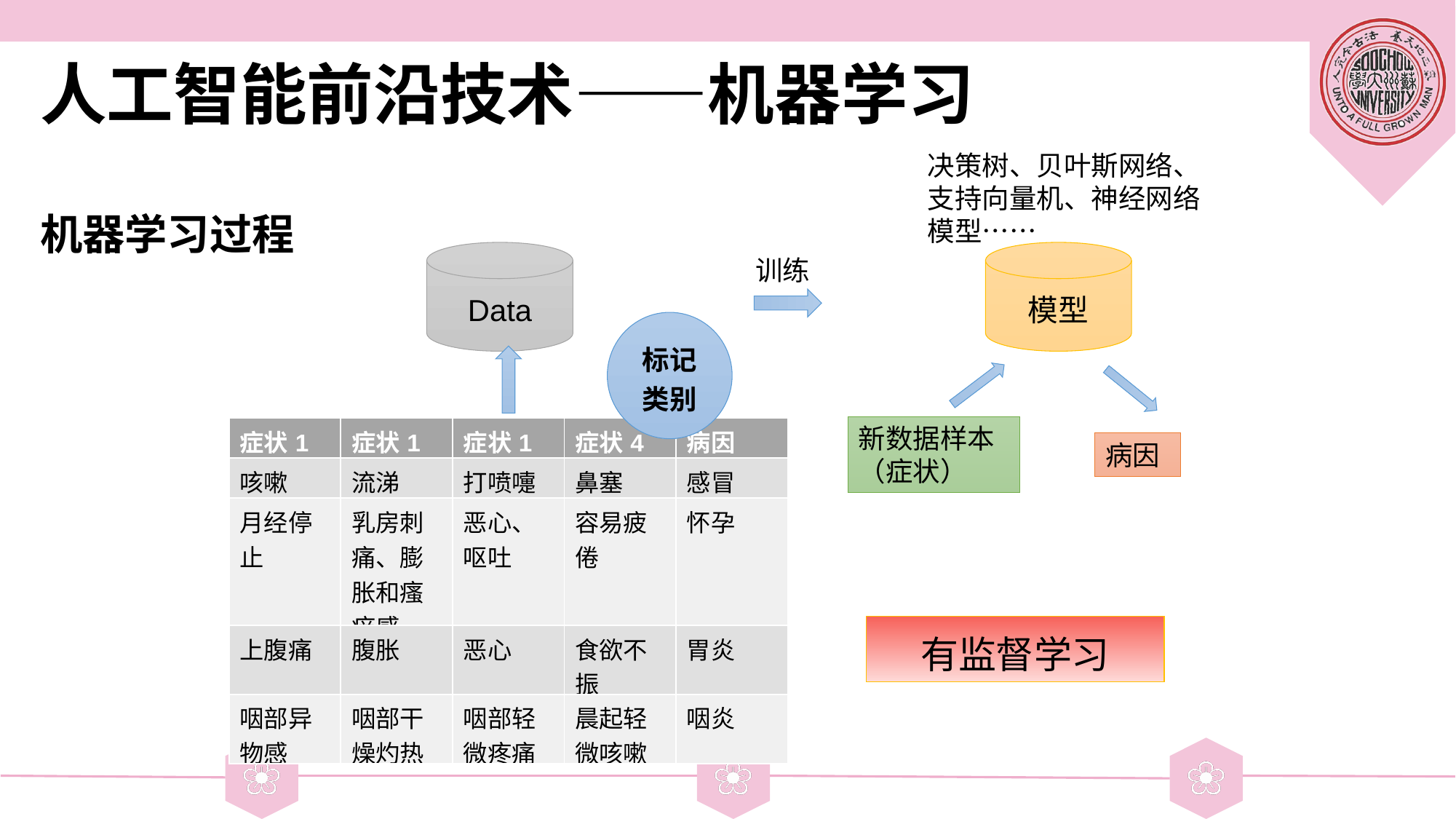

# 人工智能前沿技术——机器学习
决策树、贝叶斯网络、支持向量机、神经网络模型……
机器学习过程
模型
Data
训练

标记类别

新数据样本
（症状）
| 症状1 | 症状1 | 症状1 | 症状4 | 病因 |
| --- | --- | --- | --- | --- |
| 咳嗽 | 流涕 | 打喷嚏 | 鼻塞 | 感冒 |
| 月经停止 | 乳房刺痛、膨胀和瘙痒感 | 恶心、呕吐 | 容易疲倦 | 怀孕 |
| 上腹痛 | 腹胀 | 恶心 | 食欲不振 | 胃炎 |
| 咽部异物感 | 咽部干燥灼热 | 咽部轻微疼痛 | 晨起轻微咳嗽 | 咽炎 |
病因
有监督学习